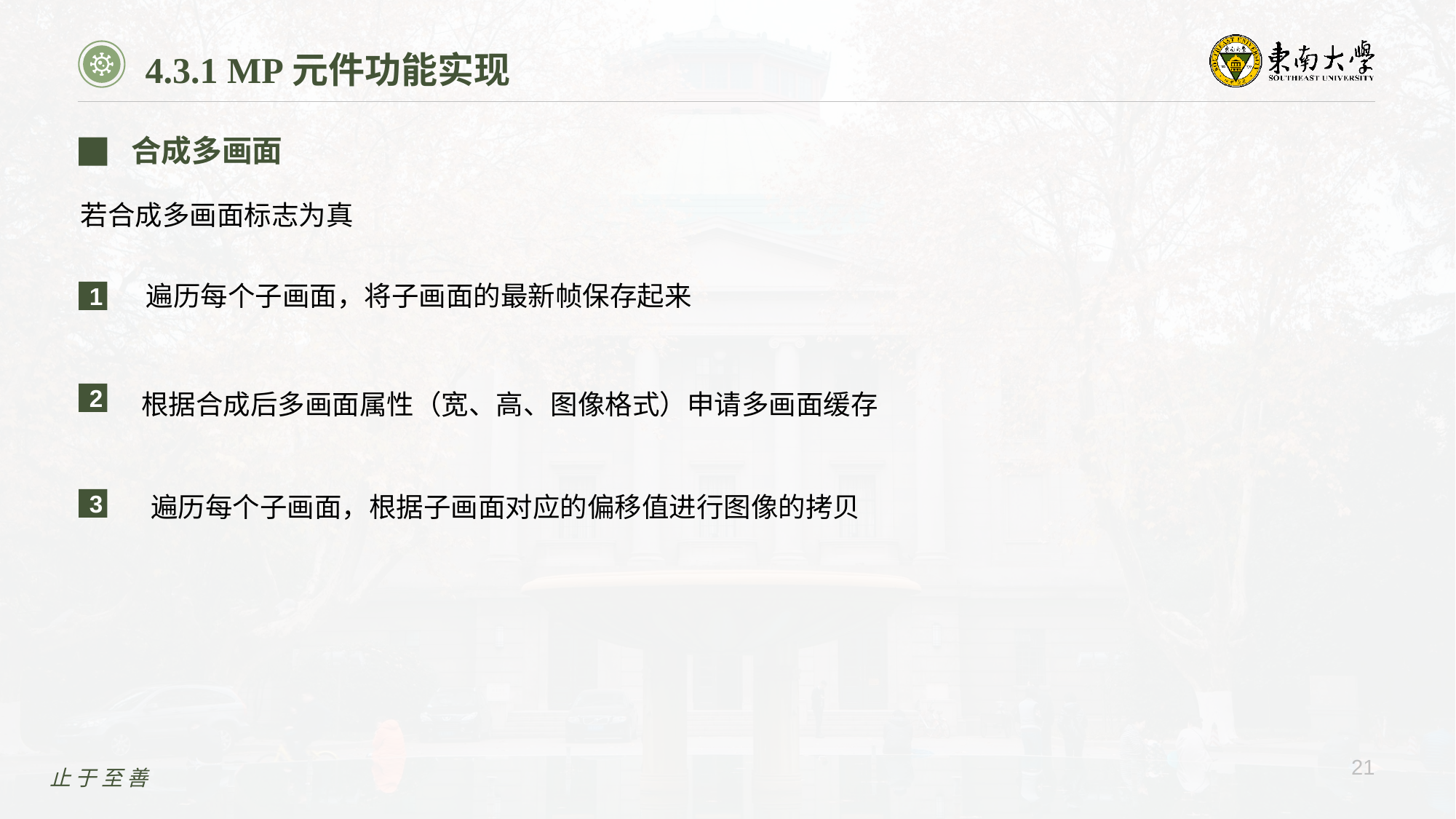

4.3.1 MP元件功能实现
合成多画面

若合成多画面标志为真
遍历每个子画面，将子画面的最新帧保存起来
1
根据合成后多画面属性（宽、高、图像格式）申请多画面缓存
2
遍历每个子画面，根据子画面对应的偏移值进行图像的拷贝
3
21
止于至善